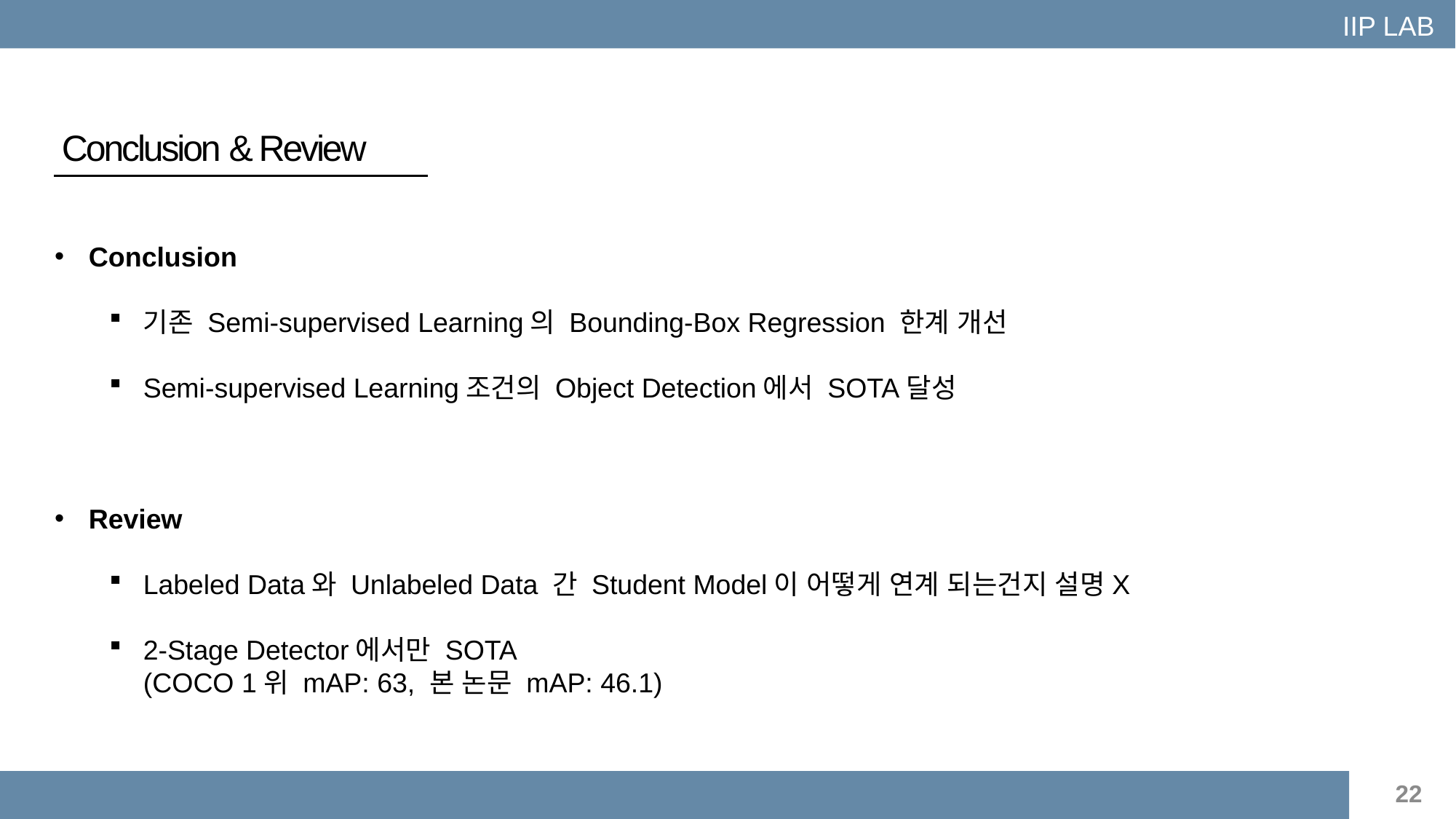

IIP LAB
Conclusion & Review

Conclusion
기존 Semi-supervised Learning의 Bounding-Box Regression 한계 개선
Semi-supervised Learning조건의 Object Detection에서 SOTA달성

Review
Labeled Data와 Unlabeled Data 간 Student Model이 어떻게 연계 되는건지 설명X

2-Stage Detector에서만 SOTA
(COCO 1위 mAP: 63, 본 논문 mAP: 46.1)

22